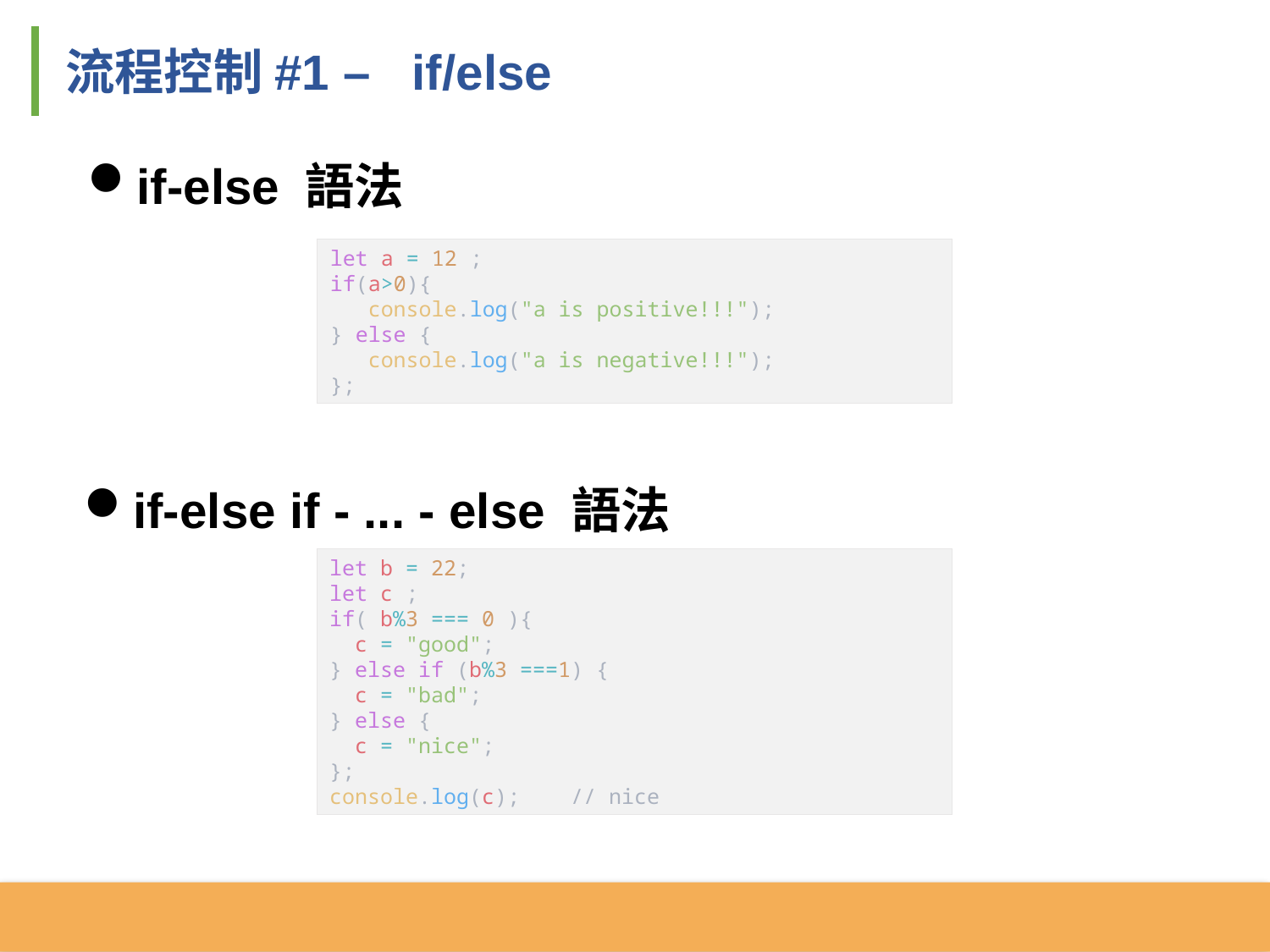

流程控制#1 –   if/else
if-else 語法
let a = 12 ;
if(a>0){
   console.log("a is positive!!!");
} else {
   console.log("a is negative!!!");
};
if-else if - ... - else 語法
let b = 22;
let c ;
if( b%3 === 0 ){
  c = "good";
} else if (b%3 ===1) {
  c = "bad";
} else {
  c = "nice";
};
console.log(c);    // nice